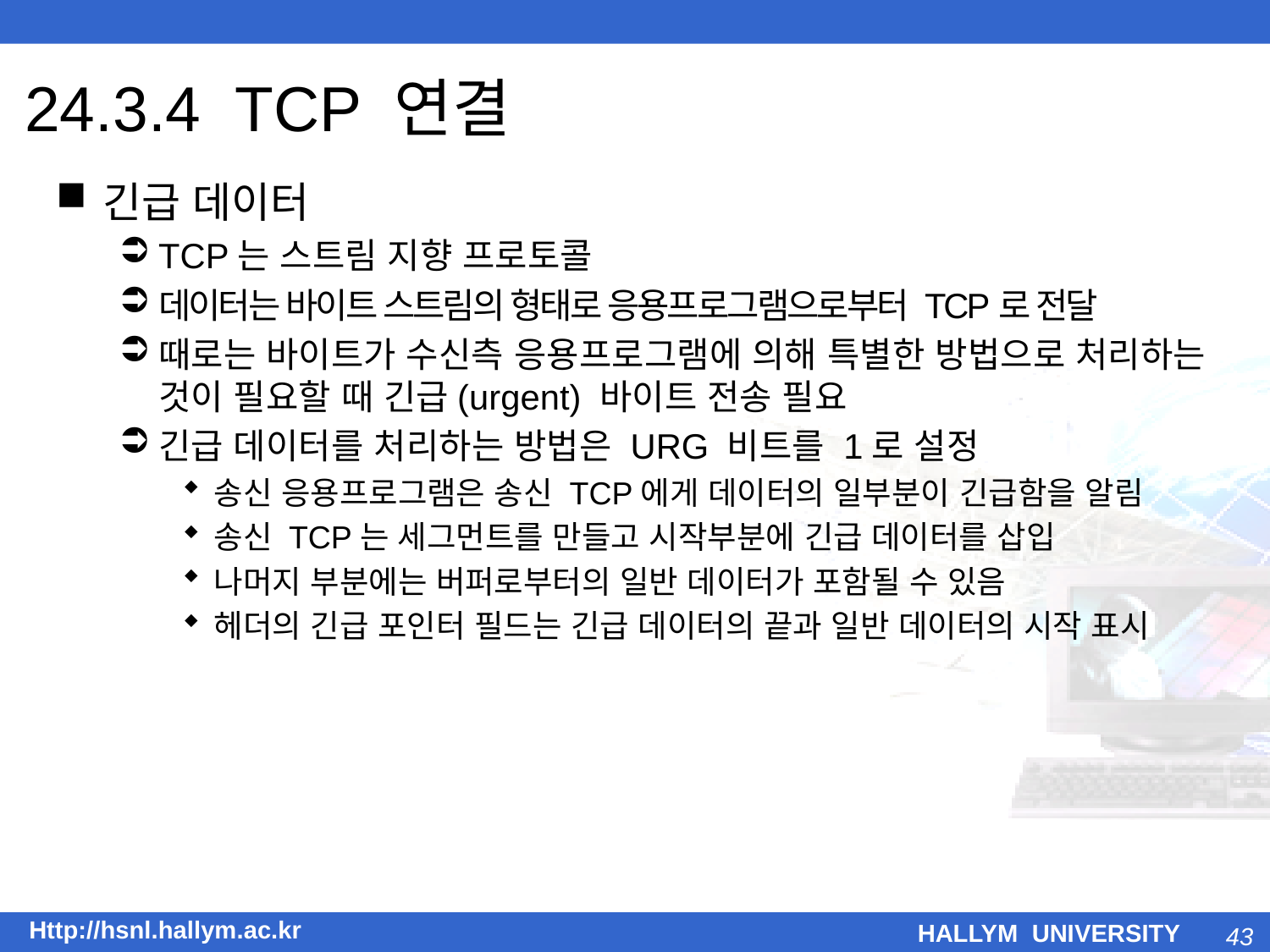

# 24.3.4  TCP 연결
긴급 데이터
TCP는 스트림 지향 프로토콜
데이터는 바이트 스트림의 형태로 응용프로그램으로부터 TCP로 전달
때로는 바이트가 수신측 응용프로그램에 의해 특별한 방법으로 처리하는 것이 필요할 때 긴급(urgent) 바이트 전송 필요
긴급 데이터를 처리하는 방법은 URG 비트를 1로 설정
송신 응용프로그램은 송신 TCP에게 데이터의 일부분이 긴급함을 알림
송신 TCP는 세그먼트를 만들고 시작부분에 긴급 데이터를 삽입
나머지 부분에는 버퍼로부터의 일반 데이터가 포함될 수 있음
헤더의 긴급 포인터 필드는 긴급 데이터의 끝과 일반 데이터의 시작 표시
43